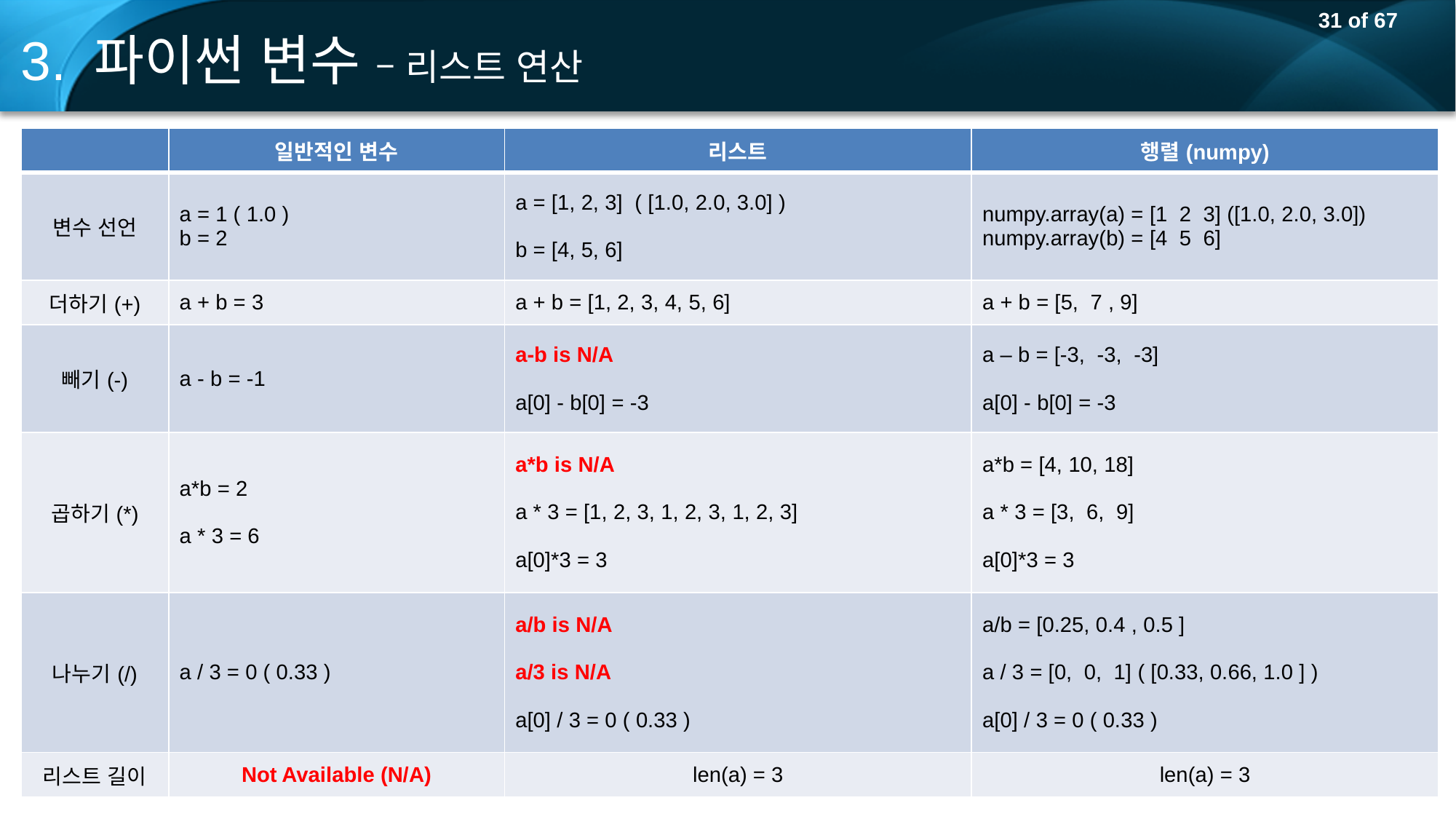

3. 파이썬 변수 – 리스트 연산
|  | 일반적인 변수 | 리스트 | 행렬(numpy) |
| --- | --- | --- | --- |
| 변수 선언 | a = 1 ( 1.0 ) b = 2 | a = [1, 2, 3] ( [1.0, 2.0, 3.0] ) b = [4, 5, 6] | numpy.array(a) = [1 2 3] ([1.0, 2.0, 3.0]) numpy.array(b) = [4 5 6] |
| 더하기(+) | a + b = 3 | a + b = [1, 2, 3, 4, 5, 6] | a + b = [5, 7 , 9] |
| 빼기(-) | a - b = -1 | a-b is N/A a[0] - b[0] = -3 | a – b = [-3, -3, -3] a[0] - b[0] = -3 |
| 곱하기(\*) | a\*b = 2 a \* 3 = 6 | a\*b is N/A a \* 3 = [1, 2, 3, 1, 2, 3, 1, 2, 3] a[0]\*3 = 3 | a\*b = [4, 10, 18] a \* 3 = [3, 6, 9] a[0]\*3 = 3 |
| 나누기(/) | a / 3 = 0 ( 0.33 ) | a/b is N/A a/3 is N/A a[0] / 3 = 0 ( 0.33 ) | a/b = [0.25, 0.4 , 0.5 ] a / 3 = [0, 0, 1] ( [0.33, 0.66, 1.0 ] ) a[0] / 3 = 0 ( 0.33 ) |
| 리스트 길이 | Not Available (N/A) | len(a) = 3 | len(a) = 3 |